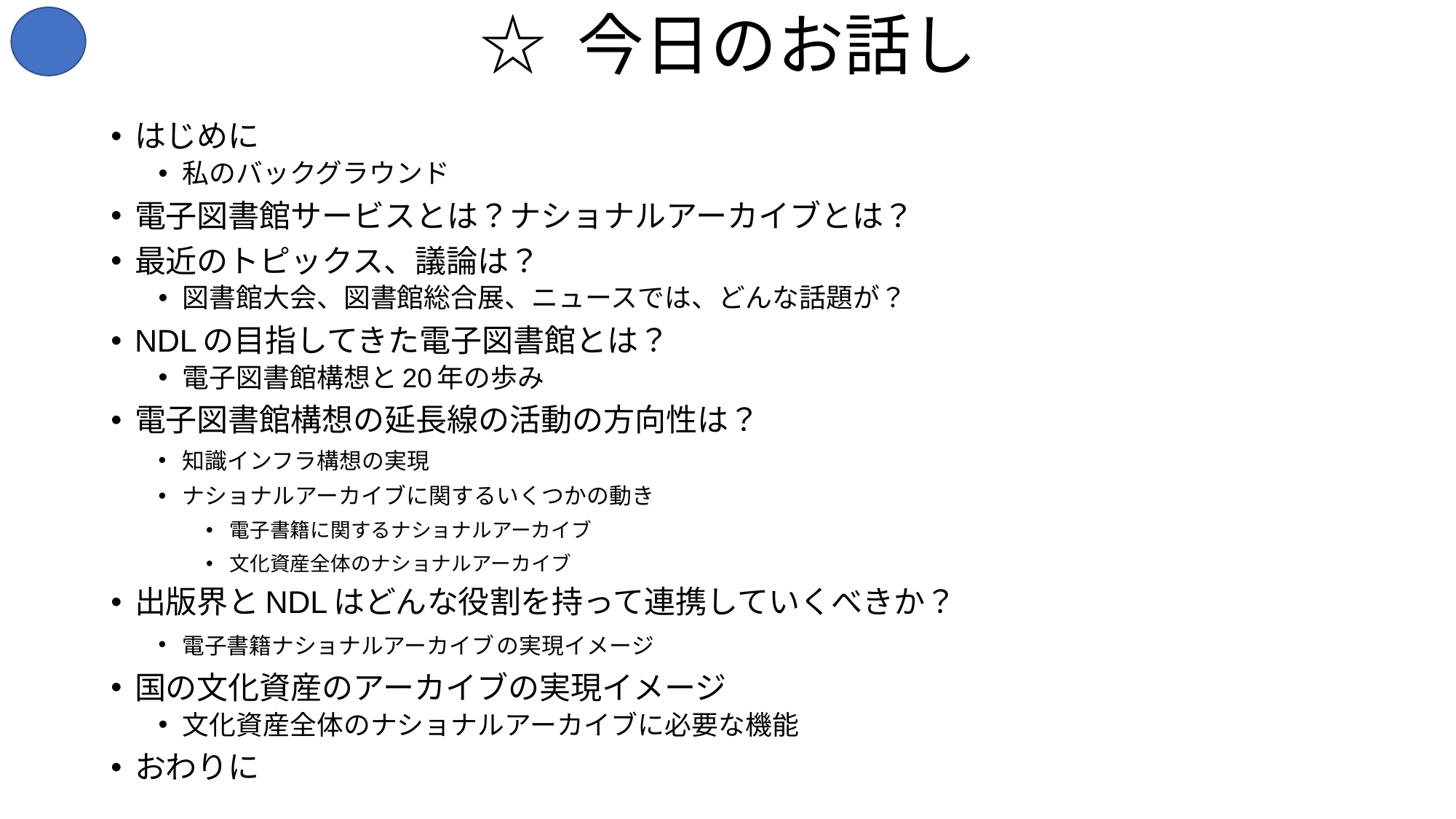

# ☆ 今日のお話し

はじめに
私のバックグラウンド
電子図書館サービスとは？ナショナルアーカイブとは？
最近のトピックス、議論は？
図書館大会、図書館総合展、ニュースでは、どんな話題が？
NDLの目指してきた電子図書館とは？
電子図書館構想と20年の歩み
電子図書館構想の延長線の活動の方向性は？
知識インフラ構想の実現
ナショナルアーカイブに関するいくつかの動き
電子書籍に関するナショナルアーカイブ
文化資産全体のナショナルアーカイブ
出版界とNDLはどんな役割を持って連携していくべきか？
電子書籍ナショナルアーカイブの実現イメージ
国の文化資産のアーカイブの実現イメージ
文化資産全体のナショナルアーカイブに必要な機能
おわりに